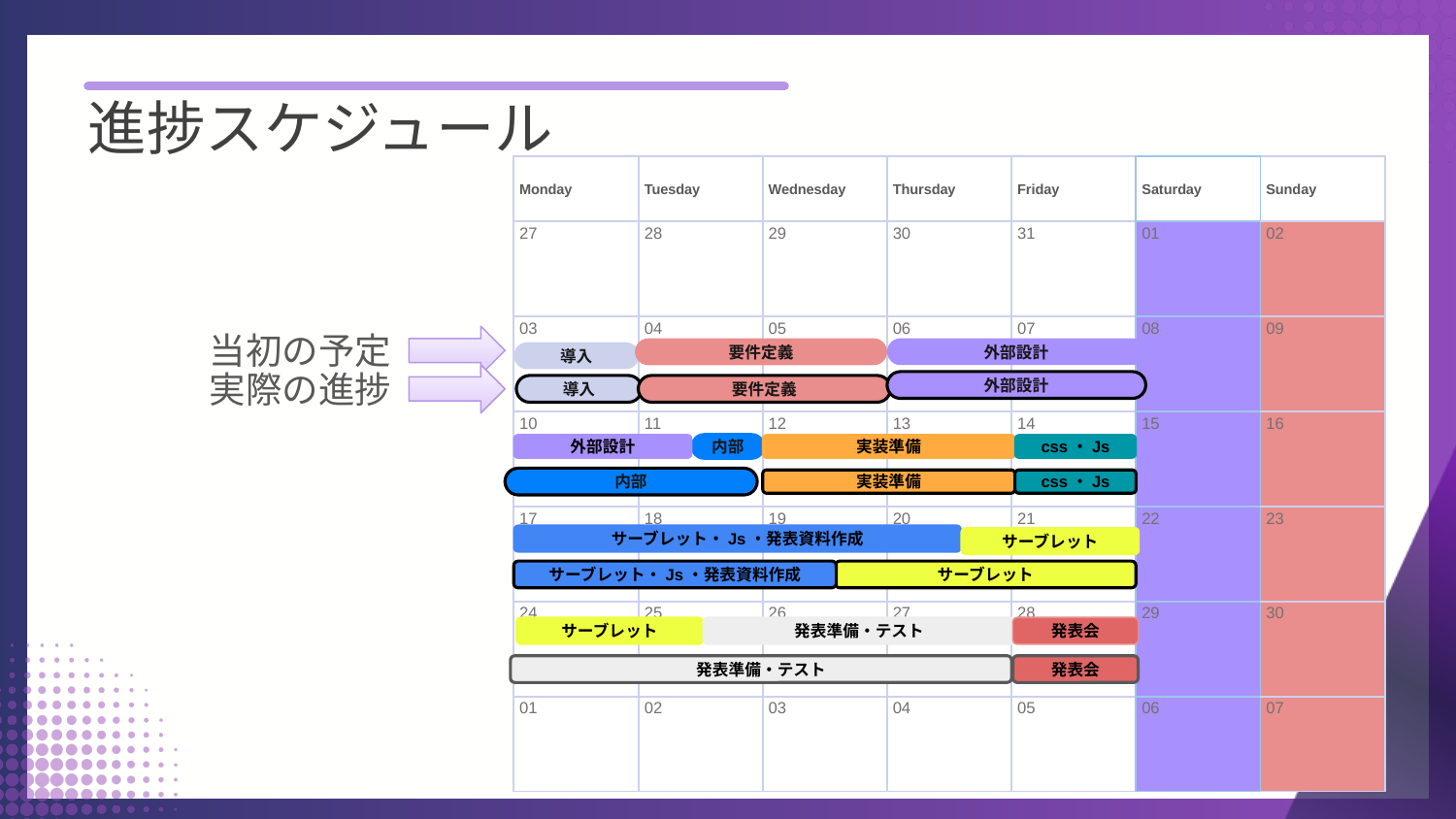

進捗スケジュール
| Monday | Tuesday | Wednesday | Thursday | Friday | Saturday | Sunday |
| --- | --- | --- | --- | --- | --- | --- |
| 27 | 28 | 29 | 30 | 31 | 01 | 02 |
| 03 | 04 | 05 | 06 | 07 | 08 | 09 |
| 10 | 11 | 12 | 13 | 14 | 15 | 16 |
| 17 | 18 | 19 | 20 | 21 | 22 | 23 |
| 24 | 25 | 26 | 27 | 28 | 29 | 30 |
| 01 | 02 | 03 | 04 | 05 | 06 | 07 |

当初の予定
外部設計
要件定義

導入
実際の進捗
外部設計
導入
要件定義
内部
外部設計
実装準備
css・Js
内部
実装準備
css・Js
サーブレット・Js・発表資料作成
サーブレット
サーブレット・Js・発表資料作成
サーブレット
サーブレット
発表準備・テスト
発表会

発表準備・テスト
発表会